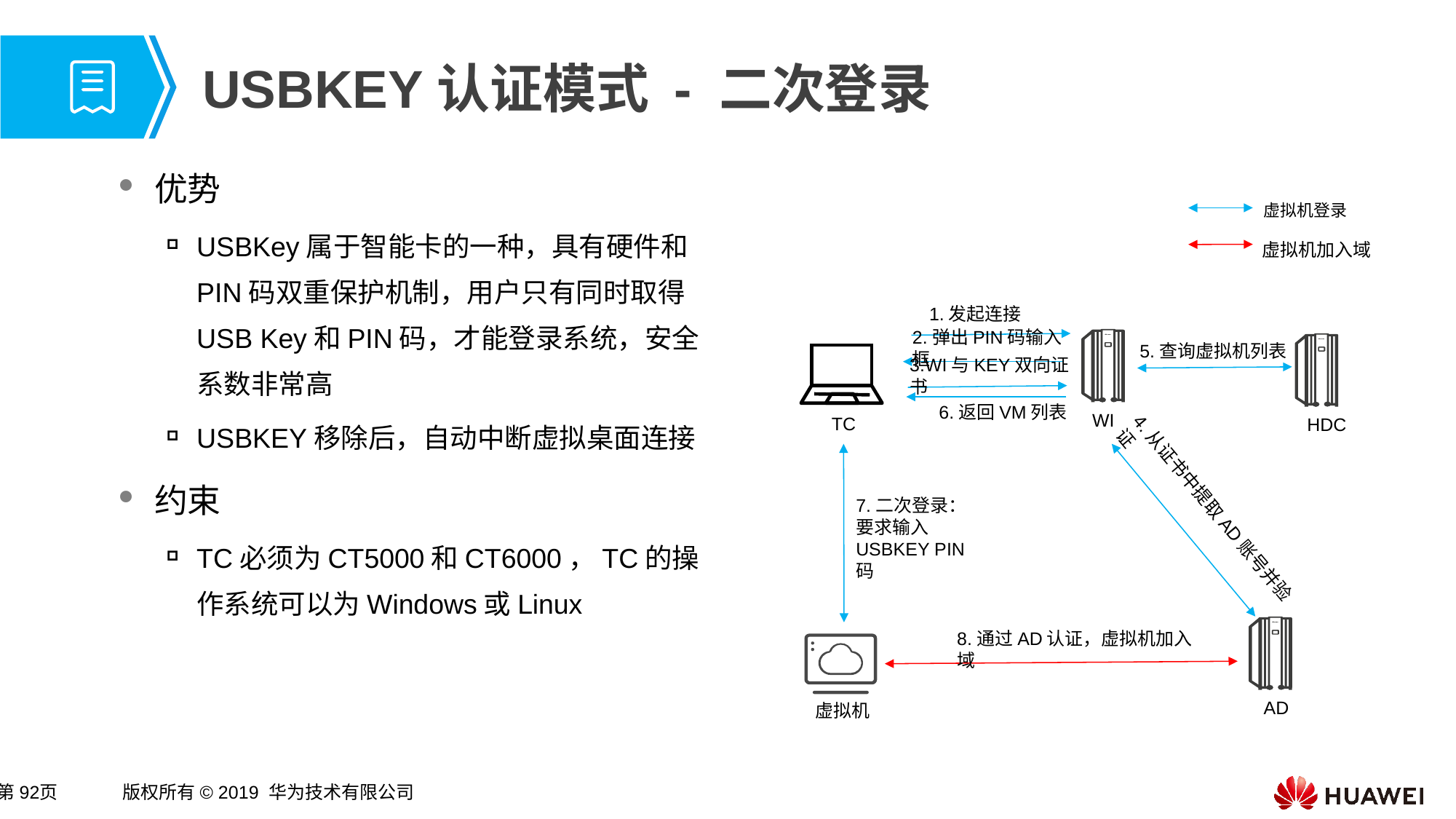

# USBKEY认证模式 - 二次登录
优势
USBKey属于智能卡的一种，具有硬件和PIN码双重保护机制，用户只有同时取得USB Key和PIN码，才能登录系统，安全系数非常高
USBKEY移除后，自动中断虚拟桌面连接
约束
TC必须为CT5000和CT6000，TC的操作系统可以为Windows或Linux

虚拟机登录
虚拟机加入域
1.发起连接

2.弹出PIN码输入框

5.查询虚拟机列表

3.WI与KEY双向证书
6.返回VM列表
WI
TC
HDC
7.二次登录：要求输入USBKEY PIN码
4.从证书中提取AD账号并验证

8.通过AD认证，虚拟机加入域

AD
虚拟机